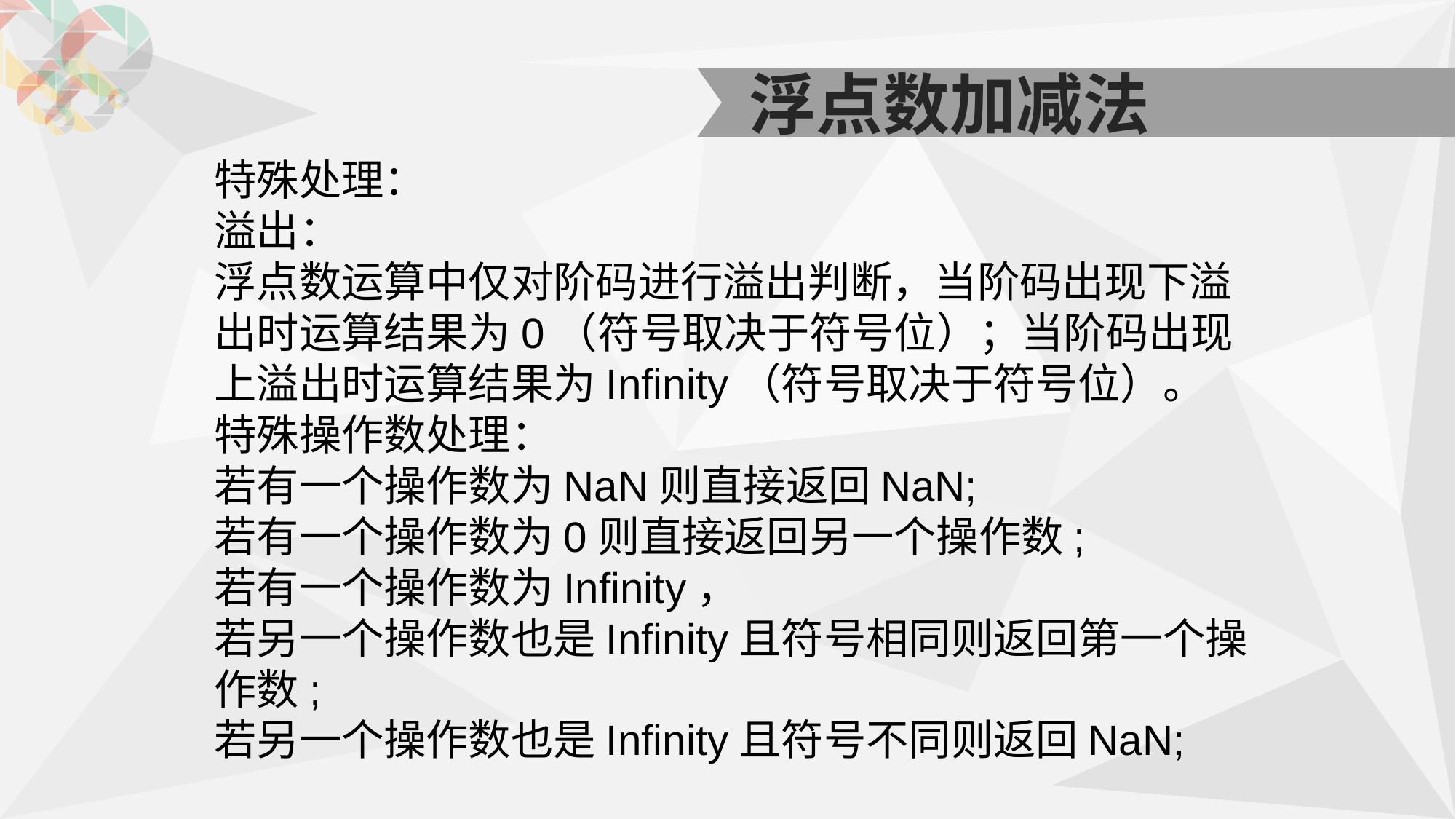

浮点数加减法

特殊处理：
溢出：
浮点数运算中仅对阶码进行溢出判断，当阶码出现下溢出时运算结果为0（符号取决于符号位）；当阶码出现上溢出时运算结果为Infinity（符号取决于符号位）。
特殊操作数处理：
若有一个操作数为NaN则直接返回NaN;
若有一个操作数为0则直接返回另一个操作数;
若有一个操作数为Infinity，
若另一个操作数也是Infinity且符号相同则返回第一个操作数;
若另一个操作数也是Infinity且符号不同则返回NaN;